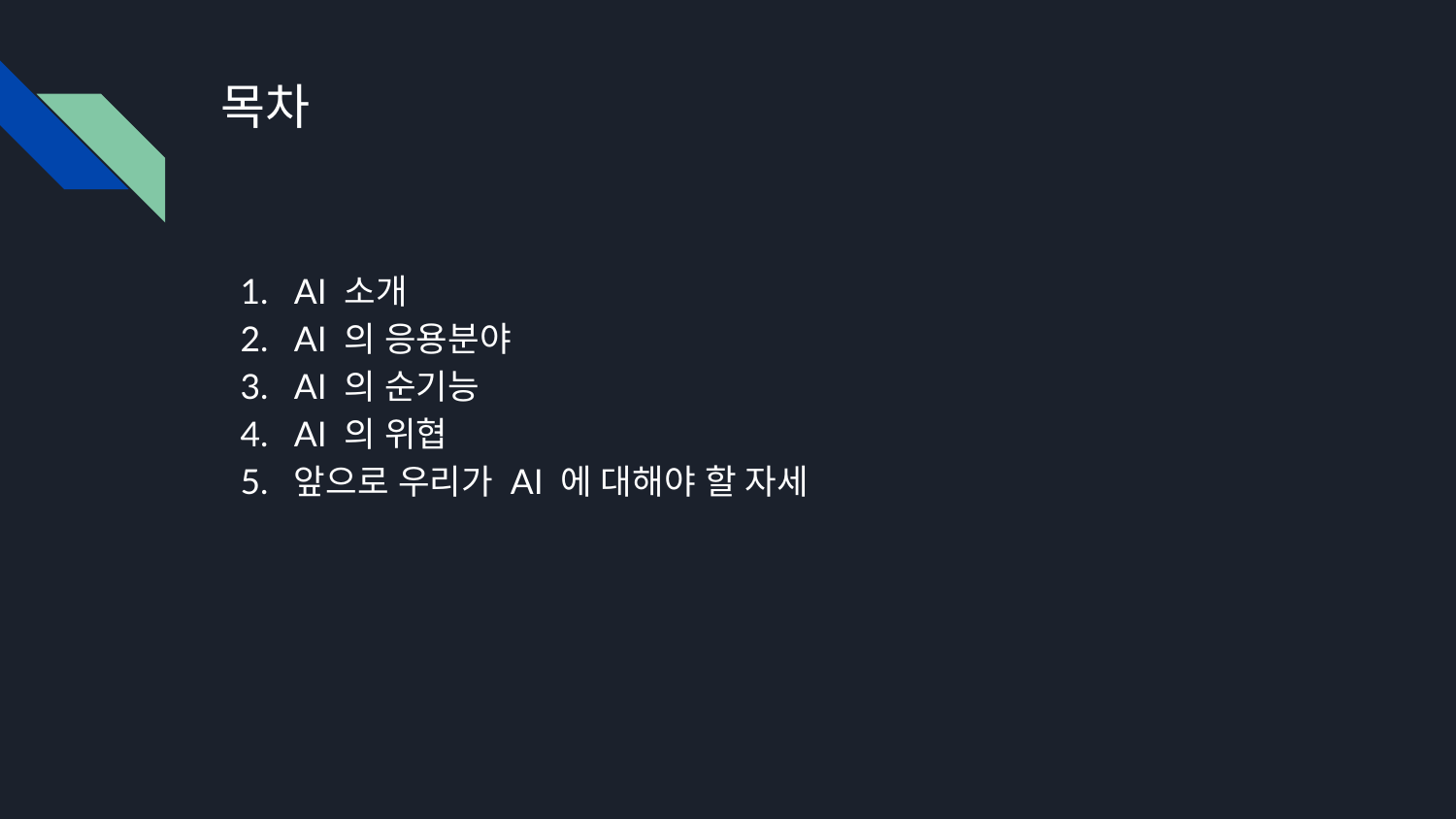

# 목차
AI 소개
AI 의 응용분야
AI 의 순기능
AI 의 위협
앞으로 우리가 AI 에 대해야 할 자세